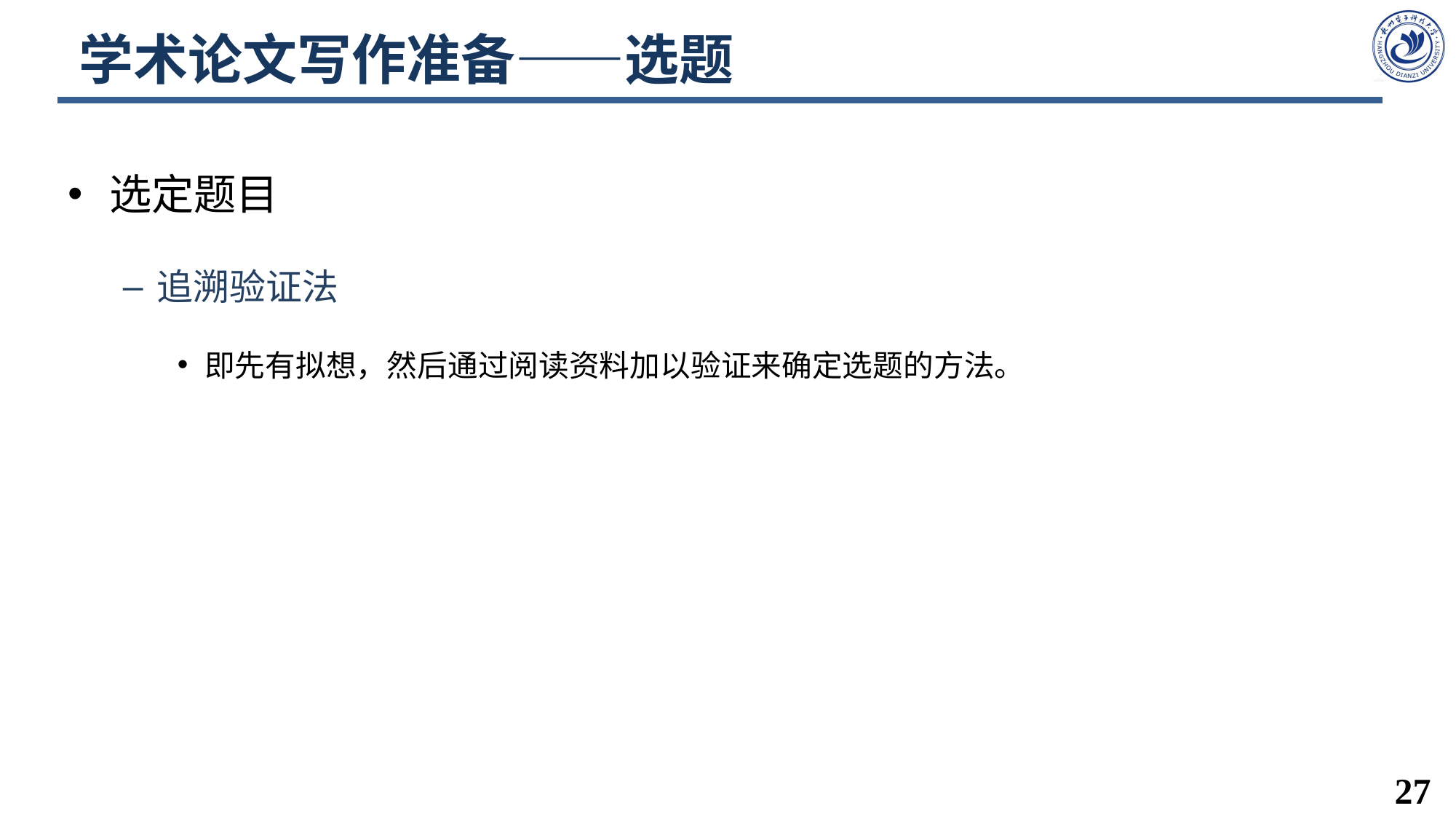

# 学术论文写作准备——选题
选定题目
追溯验证法
即先有拟想，然后通过阅读资料加以验证来确定选题的方法。
27